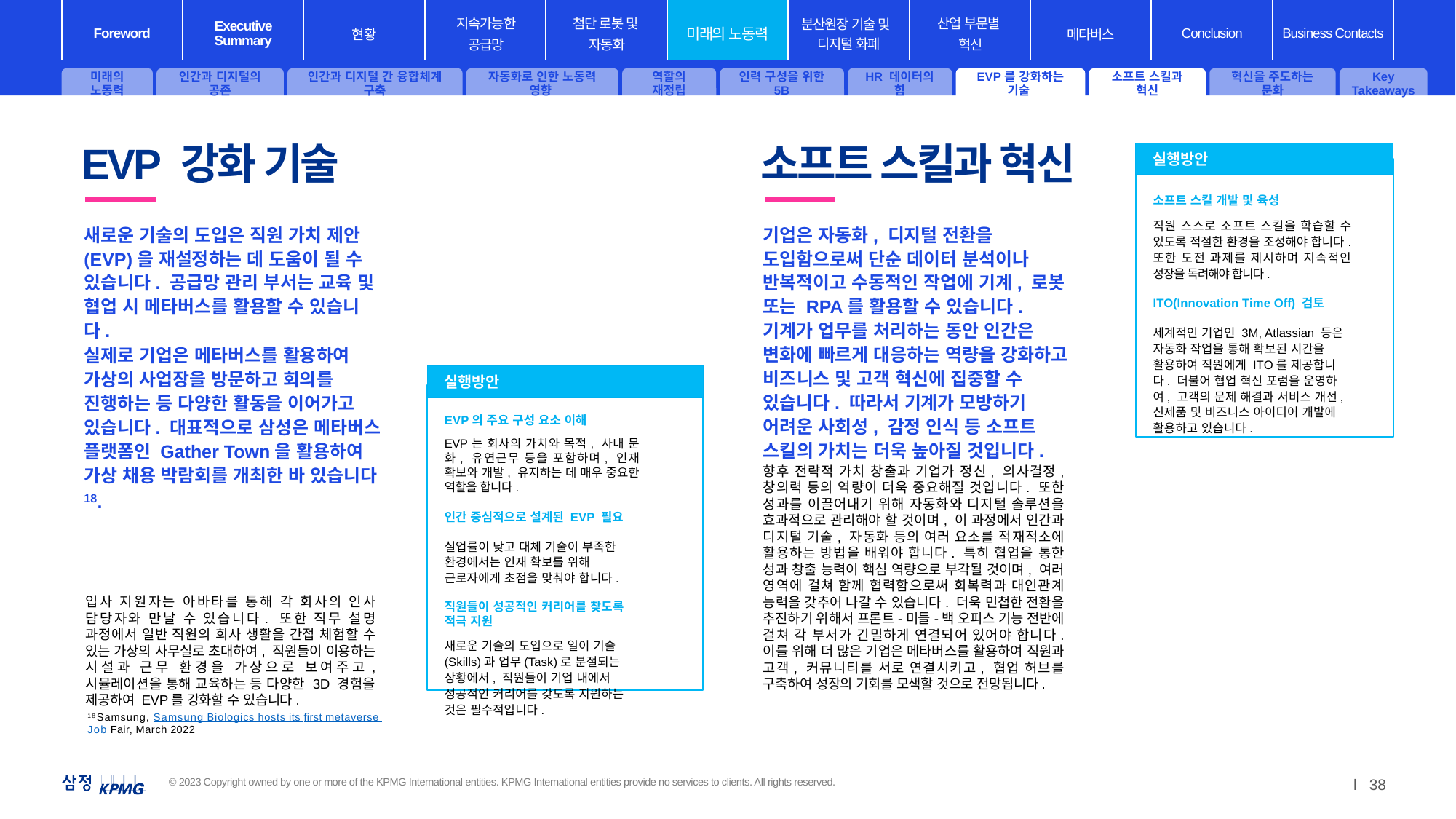

미래의 노동력
인간과 디지털의 공존
인간과 디지털 간 융합체계 구축
자동화로 인한 노동력 영향
역할의 재정립
인력 구성을 위한 5B
HR 데이터의 힘
EVP를 강화하는 기술
소프트 스킬과 혁신
혁신을 주도하는 문화
Key Takeaways
EVP 강화 기술
소프트 스킬과 혁신
실행방안

소프트 스킬 개발 및 육성
직원 스스로 소프트 스킬을 학습할 수 있도록 적절한 환경을 조성해야 합니다. 또한 도전 과제를 제시하며 지속적인 성장을 독려해야 합니다.
ITO(Innovation Time Off) 검토
세계적인 기업인 3M, Atlassian 등은 자동화 작업을 통해 확보된 시간을 활용하여 직원에게 ITO를 제공합니다. 더불어 협업 혁신 포럼을 운영하여, 고객의 문제 해결과 서비스 개선, 신제품 및 비즈니스 아이디어 개발에 활용하고 있습니다.

새로운 기술의 도입은 직원 가치 제안(EVP)을 재설정하는 데 도움이 될 수 있습니다. 공급망 관리 부서는 교육 및 협업 시 메타버스를 활용할 수 있습니다.
실제로 기업은 메타버스를 활용하여 가상의 사업장을 방문하고 회의를 진행하는 등 다양한 활동을 이어가고 있습니다. 대표적으로 삼성은 메타버스 플랫폼인 Gather Town을 활용하여 가상 채용 박람회를 개최한 바 있습니다18.
기업은 자동화, 디지털 전환을 도입함으로써 단순 데이터 분석이나 반복적이고 수동적인 작업에 기계, 로봇 또는 RPA를 활용할 수 있습니다. 기계가 업무를 처리하는 동안 인간은 변화에 빠르게 대응하는 역량을 강화하고 비즈니스 및 고객 혁신에 집중할 수 있습니다. 따라서 기계가 모방하기 어려운 사회성, 감정 인식 등 소프트 스킬의 가치는 더욱 높아질 것입니다.
실행방안

EVP의 주요 구성 요소 이해
EVP는 회사의 가치와 목적, 사내 문화, 유연근무 등을 포함하며, 인재 확보와 개발, 유지하는 데 매우 중요한 역할을 합니다.
인간 중심적으로 설계된 EVP 필요
실업률이 낮고 대체 기술이 부족한 환경에서는 인재 확보를 위해 근로자에게 초점을 맞춰야 합니다.
직원들이 성공적인 커리어를 찾도록 적극 지원
새로운 기술의 도입으로 일이 기술(Skills)과 업무(Task)로 분절되는 상황에서, 직원들이 기업 내에서 성공적인 커리어를 갖도록 지원하는 것은 필수적입니다.
향후 전략적 가치 창출과 기업가 정신, 의사결정, 창의력 등의 역량이 더욱 중요해질 것입니다. 또한 성과를 이끌어내기 위해 자동화와 디지털 솔루션을 효과적으로 관리해야 할 것이며, 이 과정에서 인간과 디지털 기술, 자동화 등의 여러 요소를 적재적소에 활용하는 방법을 배워야 합니다. 특히 협업을 통한 성과 창출 능력이 핵심 역량으로 부각될 것이며, 여러 영역에 걸쳐 함께 협력함으로써 회복력과 대인관계 능력을 갖추어 나갈 수 있습니다. 더욱 민첩한 전환을 추진하기 위해서 프론트-미들-백 오피스 기능 전반에 걸쳐 각 부서가 긴밀하게 연결되어 있어야 합니다. 이를 위해 더 많은 기업은 메타버스를 활용하여 직원과 고객, 커뮤니티를 서로 연결시키고, 협업 허브를 구축하여 성장의 기회를 모색할 것으로 전망됩니다.
입사 지원자는 아바타를 통해 각 회사의 인사 담당자와 만날 수 있습니다. 또한 직무 설명 과정에서 일반 직원의 회사 생활을 간접 체험할 수 있는 가상의 사무실로 초대하여, 직원들이 이용하는 시설과 근무 환경을 가상으로 보여주고, 시뮬레이션을 통해 교육하는 등 다양한 3D 경험을 제공하여 EVP를 강화할 수 있습니다.
18Samsung, Samsung Biologics hosts its first metaverse Job Fair, March 2022
l   38
© 2023 Copyright owned by one or more of the KPMG International entities. KPMG International entities provide no services to clients. All rights reserved.